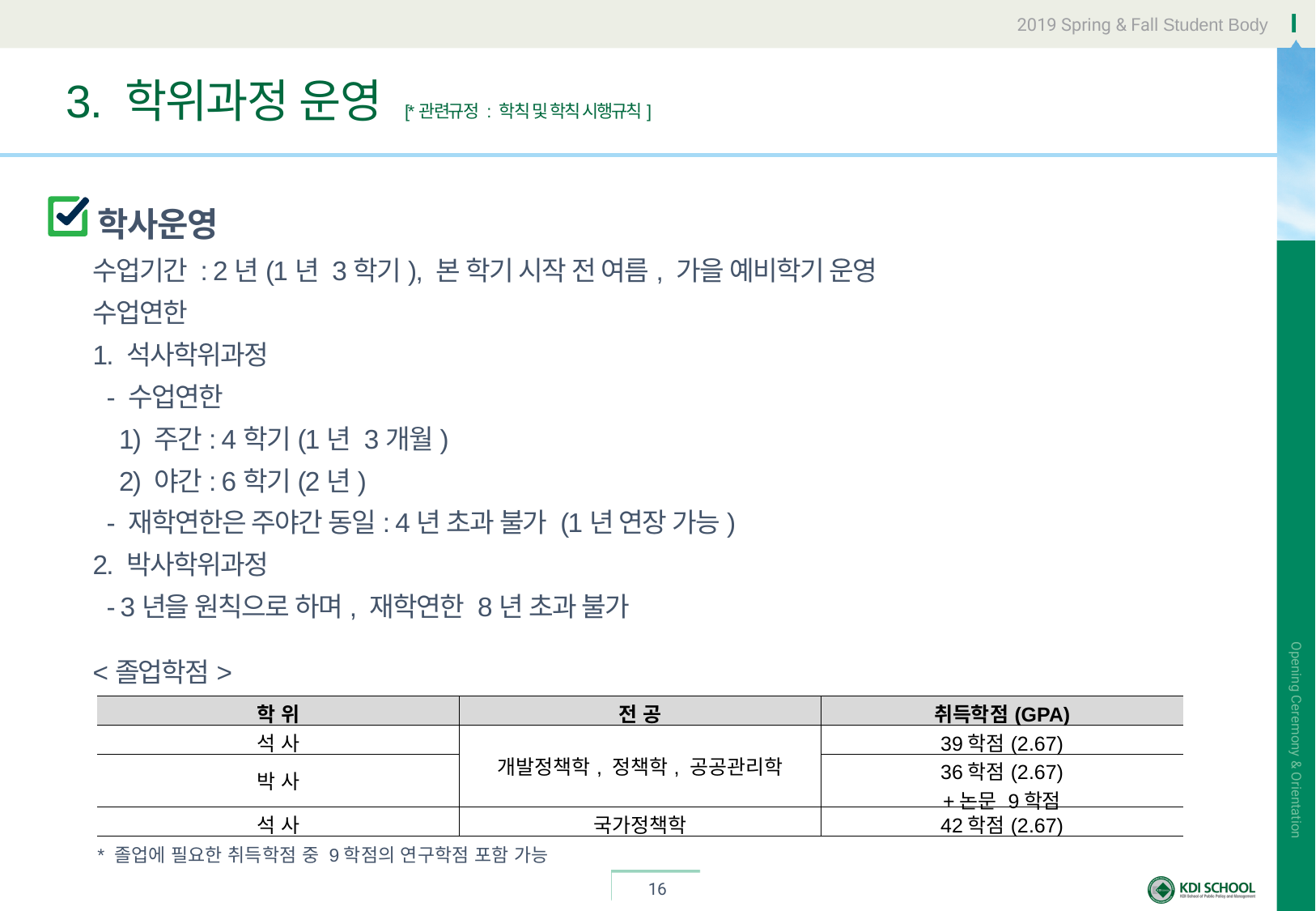

# 3. 학위과정 운영 [*관련규정 : 학칙 및 학칙 시행규칙]
학사운영

수업기간 : 2년(1년 3학기), 본 학기 시작 전 여름, 가을 예비학기 운영
수업연한
1. 석사학위과정
  - 수업연한
    1) 주간: 4학기(1년 3개월)
    2) 야간: 6학기(2년)
  - 재학연한은 주야간 동일: 4년 초과 불가 (1년 연장 가능)
2. 박사학위과정
  - 3년을 원칙으로 하며, 재학연한 8년 초과 불가

<졸업학점>
| 학 위 | 전 공 | 취득학점(GPA) |
| --- | --- | --- |
| 석 사 | 개발정책학, 정책학, 공공관리학 | 39학점(2.67) |
| 박 사 |  | 36학점(2.67) +논문 9학점 |
| 석 사 | 국가정책학 | 42학점(2.67) |
* 졸업에 필요한 취득학점 중 9학점의 연구학점 포함 가능